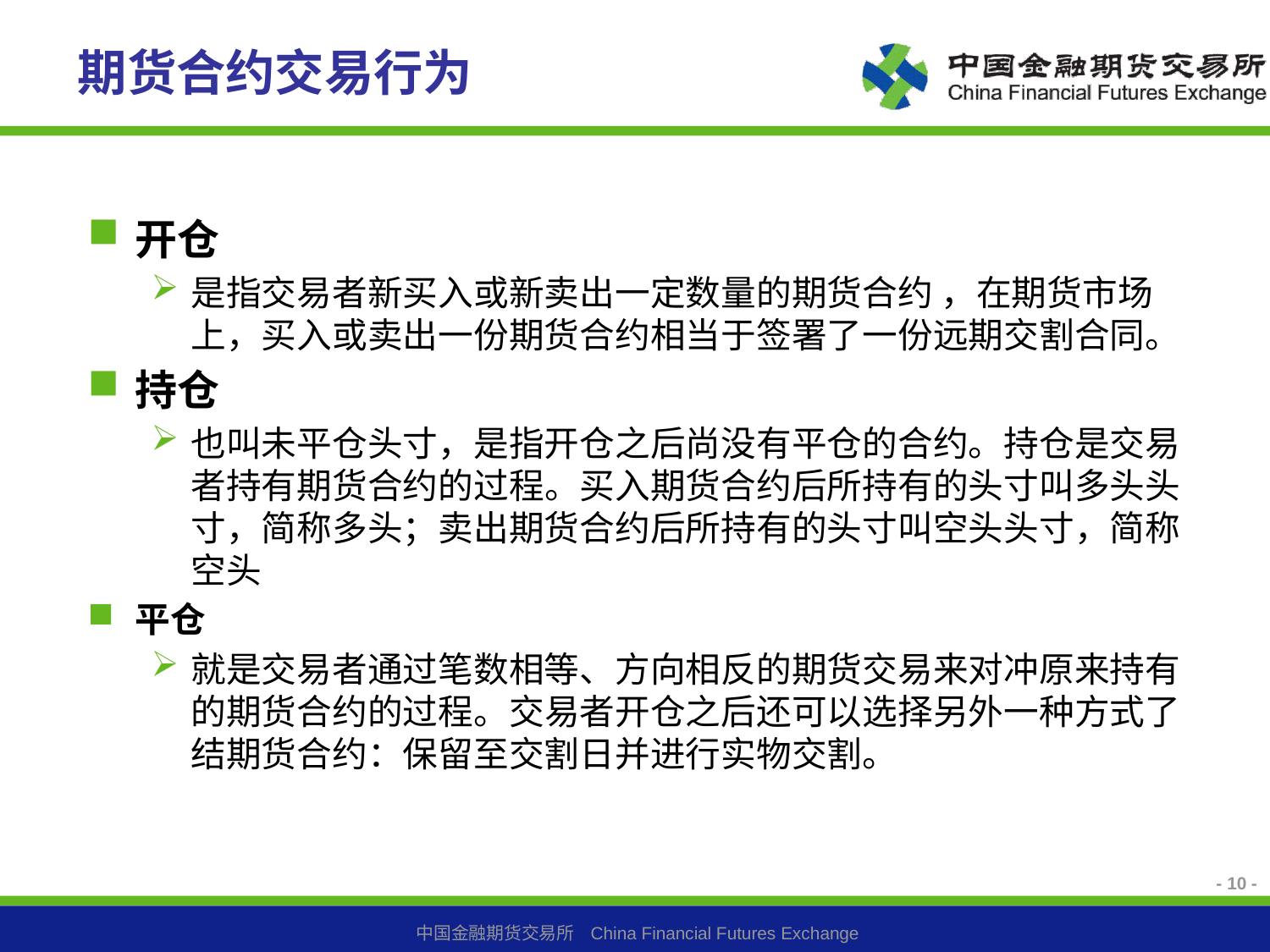

# 期货合约交易行为
开仓
是指交易者新买入或新卖出一定数量的期货合约 ，在期货市场上，买入或卖出一份期货合约相当于签署了一份远期交割合同。
持仓
也叫未平仓头寸，是指开仓之后尚没有平仓的合约。持仓是交易者持有期货合约的过程。买入期货合约后所持有的头寸叫多头头寸，简称多头；卖出期货合约后所持有的头寸叫空头头寸，简称空头
平仓
就是交易者通过笔数相等、方向相反的期货交易来对冲原来持有的期货合约的过程。交易者开仓之后还可以选择另外一种方式了结期货合约：保留至交割日并进行实物交割。

- 10 -